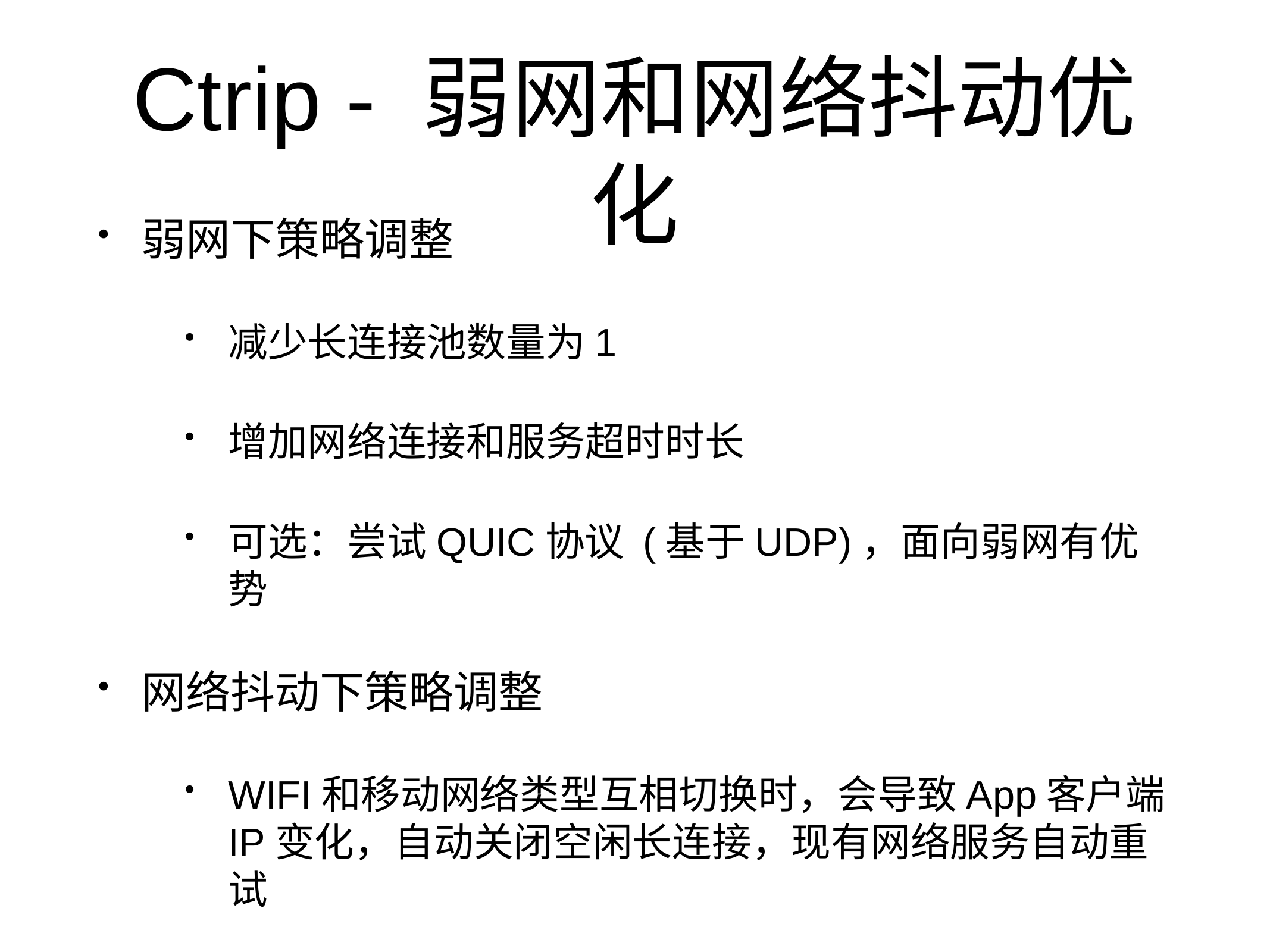

# Ctrip - 弱网和网络抖动优化
弱网下策略调整
减少长连接池数量为1
增加网络连接和服务超时时长
可选：尝试QUIC协议 (基于UDP)，面向弱网有优势
网络抖动下策略调整
WIFI和移动网络类型互相切换时，会导致App客户端IP变化，自动关闭空闲长连接，现有网络服务自动重试